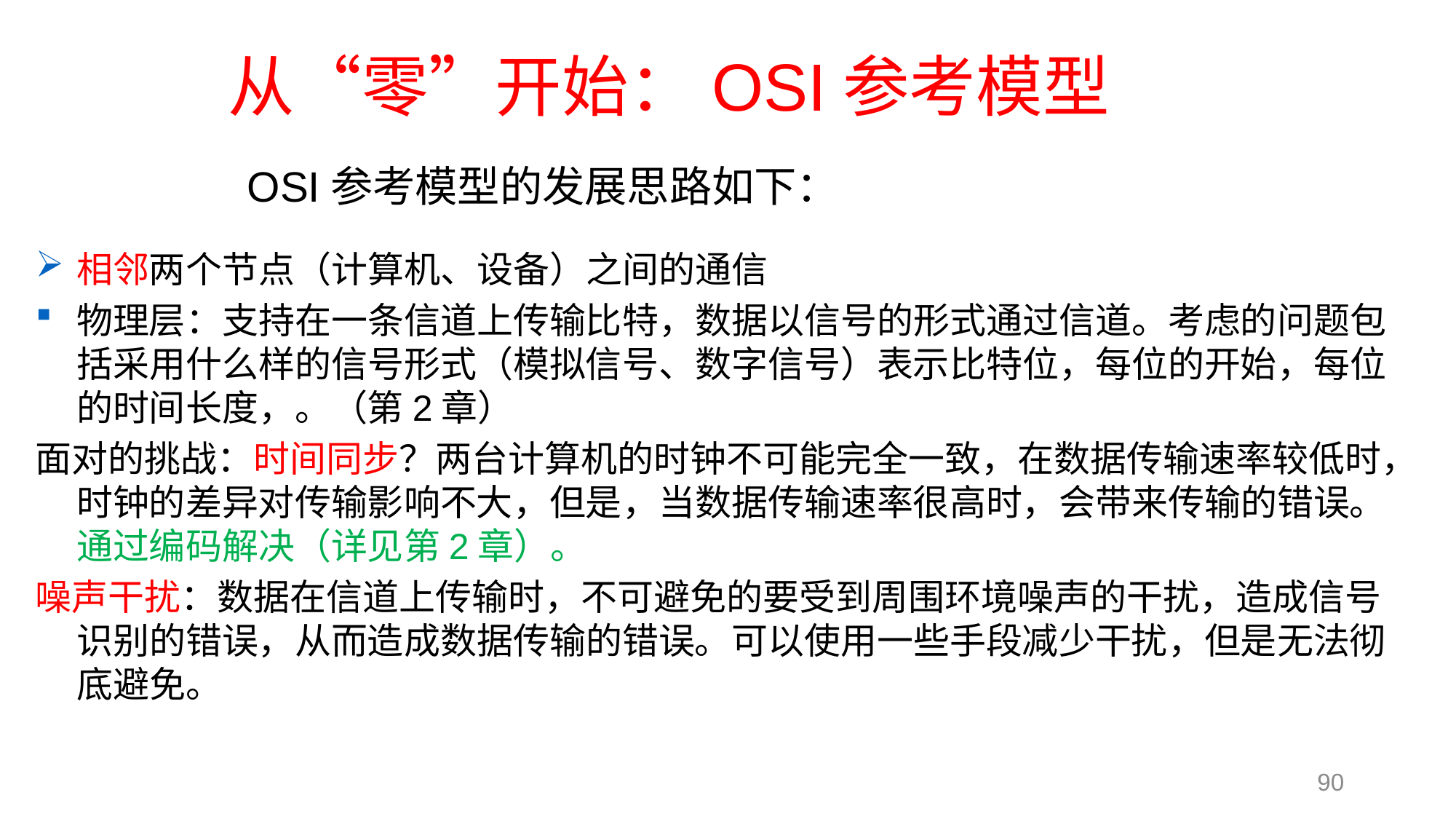

# 从“零”开始：OSI参考模型
OSI参考模型的发展思路如下：
相邻两个节点（计算机、设备）之间的通信
物理层：支持在一条信道上传输比特，数据以信号的形式通过信道。考虑的问题包括采用什么样的信号形式（模拟信号、数字信号）表示比特位，每位的开始，每位的时间长度，。（第2章）
面对的挑战：时间同步？两台计算机的时钟不可能完全一致，在数据传输速率较低时，时钟的差异对传输影响不大，但是，当数据传输速率很高时，会带来传输的错误。通过编码解决（详见第2章）。
噪声干扰：数据在信道上传输时，不可避免的要受到周围环境噪声的干扰，造成信号识别的错误，从而造成数据传输的错误。可以使用一些手段减少干扰，但是无法彻底避免。

90